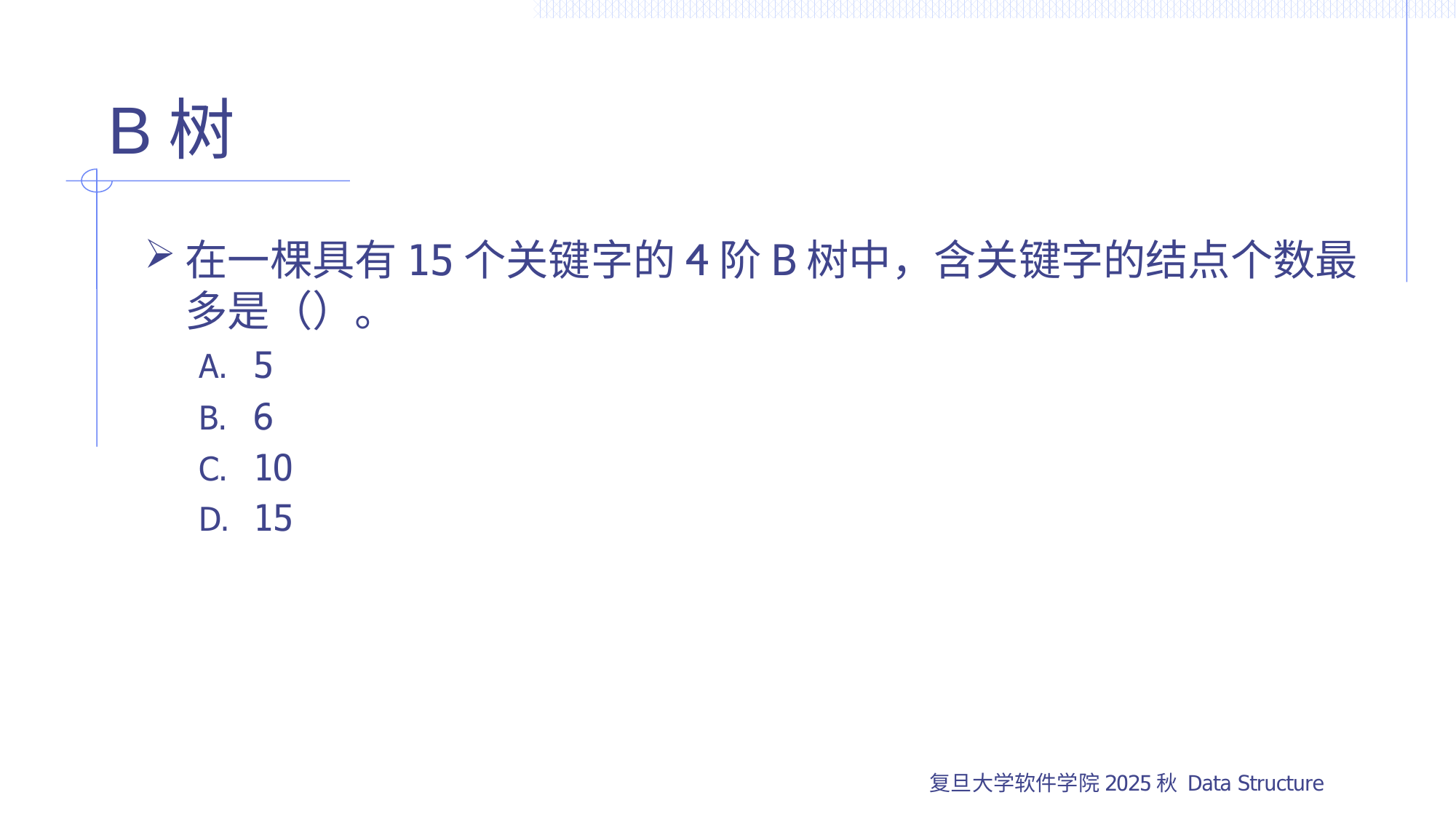

# B树
在一棵具有15个关键字的4阶B树中，含关键字的结点个数最多是（）。
5
6
10
15